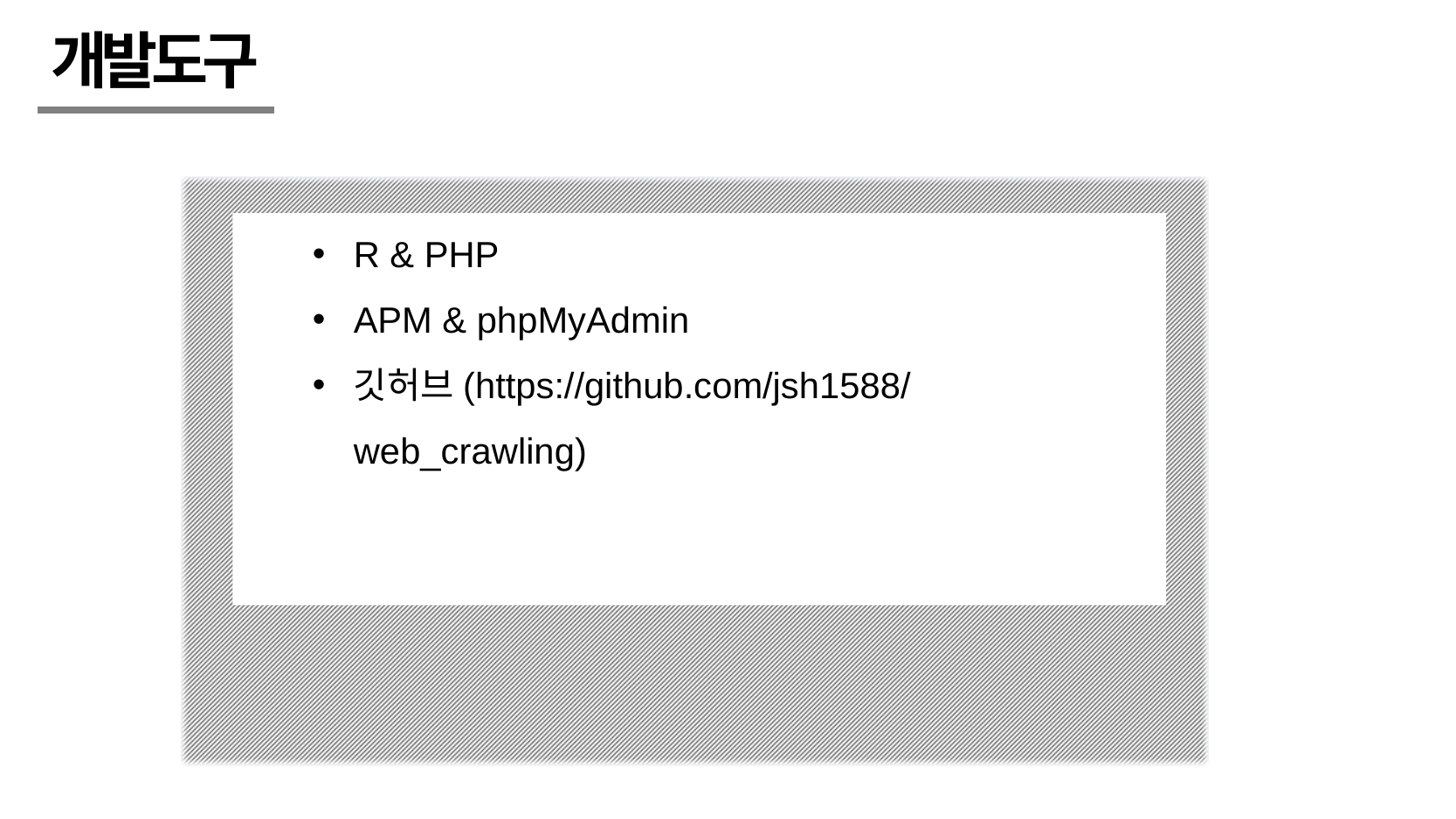

개발도구

R & PHP
APM & phpMyAdmin
깃허브(https://github.com/jsh1588/web_crawling)